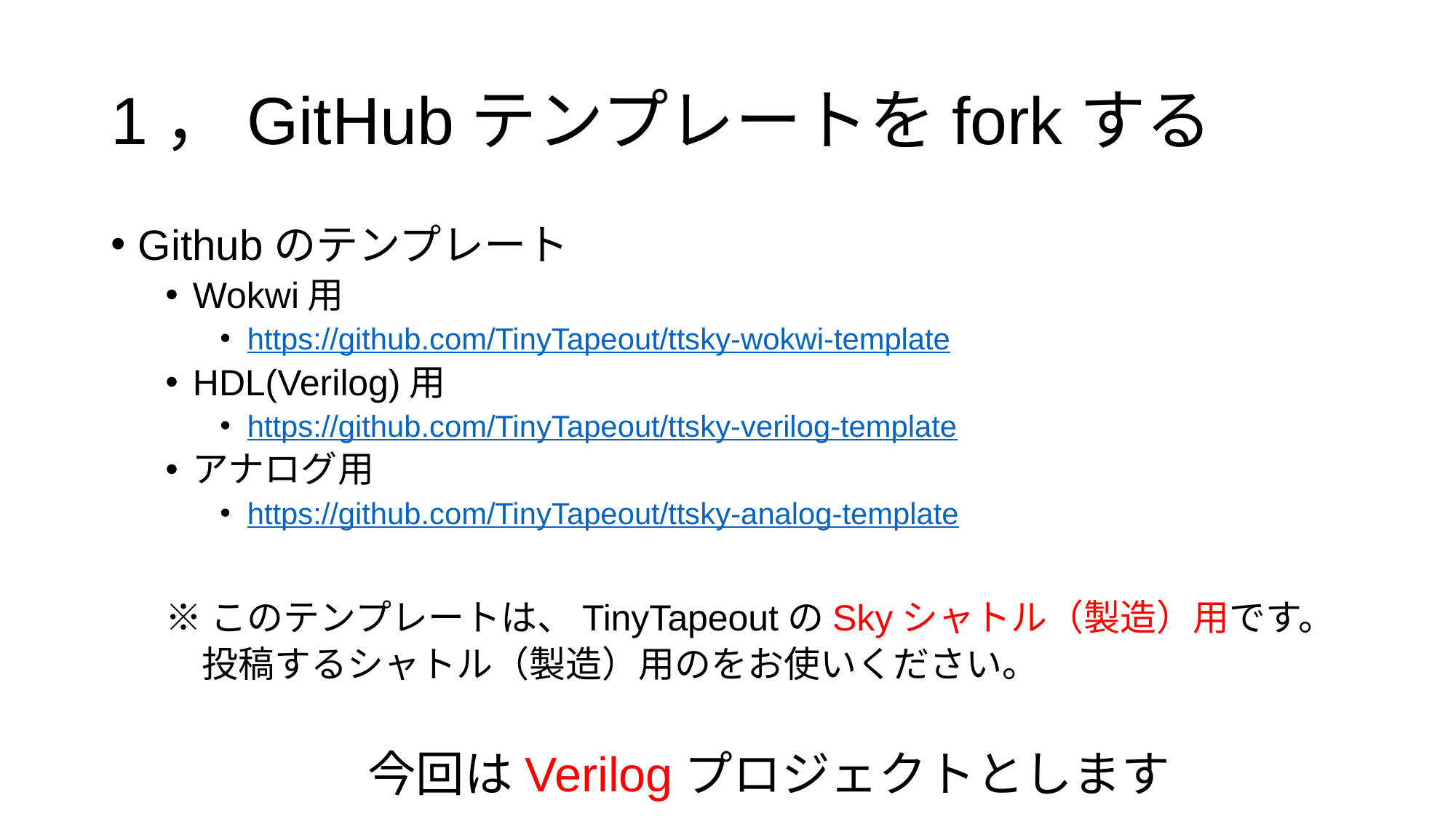

# 1，GitHubテンプレートをforkする
Githubのテンプレート
Wokwi用
https://github.com/TinyTapeout/ttsky-wokwi-template
HDL(Verilog)用
https://github.com/TinyTapeout/ttsky-verilog-template
アナログ用
https://github.com/TinyTapeout/ttsky-analog-template

※このテンプレートは、TinyTapeoutのSkyシャトル（製造）用です。
　投稿するシャトル（製造）用のをお使いください。

今回はVerilogプロジェクトとします